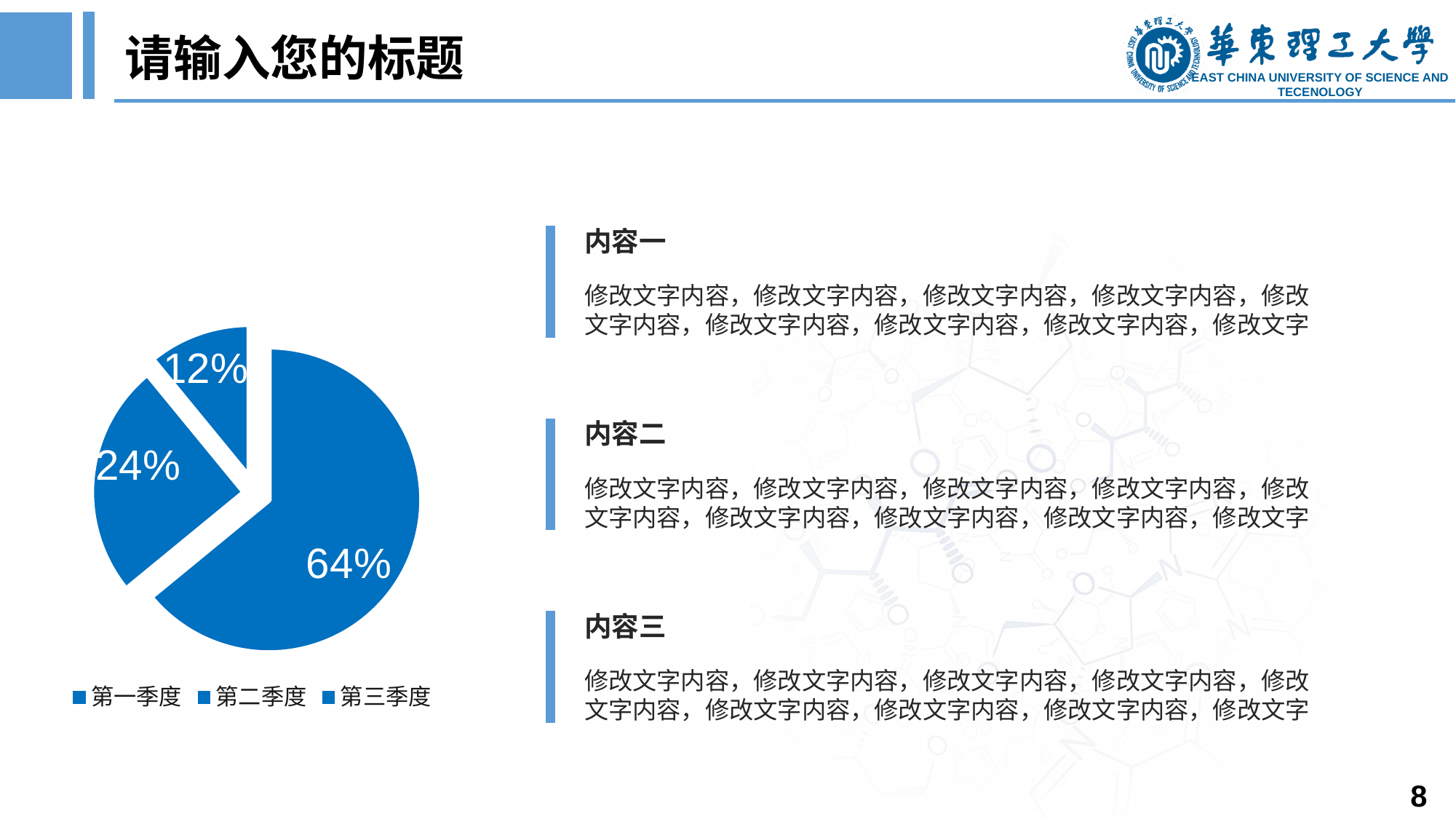

请输入您的标题
内容一
修改文字内容，修改文字内容，修改文字内容，修改文字内容，修改文字内容，修改文字内容，修改文字内容，修改文字内容，修改文字

### Chart

| Category | 销售额 |
|---|---|
| 第一季度 | 8.2 |
| 第二季度 | 3.2 |
| 第三季度 | 1.4 |
内容二
修改文字内容，修改文字内容，修改文字内容，修改文字内容，修改文字内容，修改文字内容，修改文字内容，修改文字内容，修改文字
内容三
修改文字内容，修改文字内容，修改文字内容，修改文字内容，修改文字内容，修改文字内容，修改文字内容，修改文字内容，修改文字